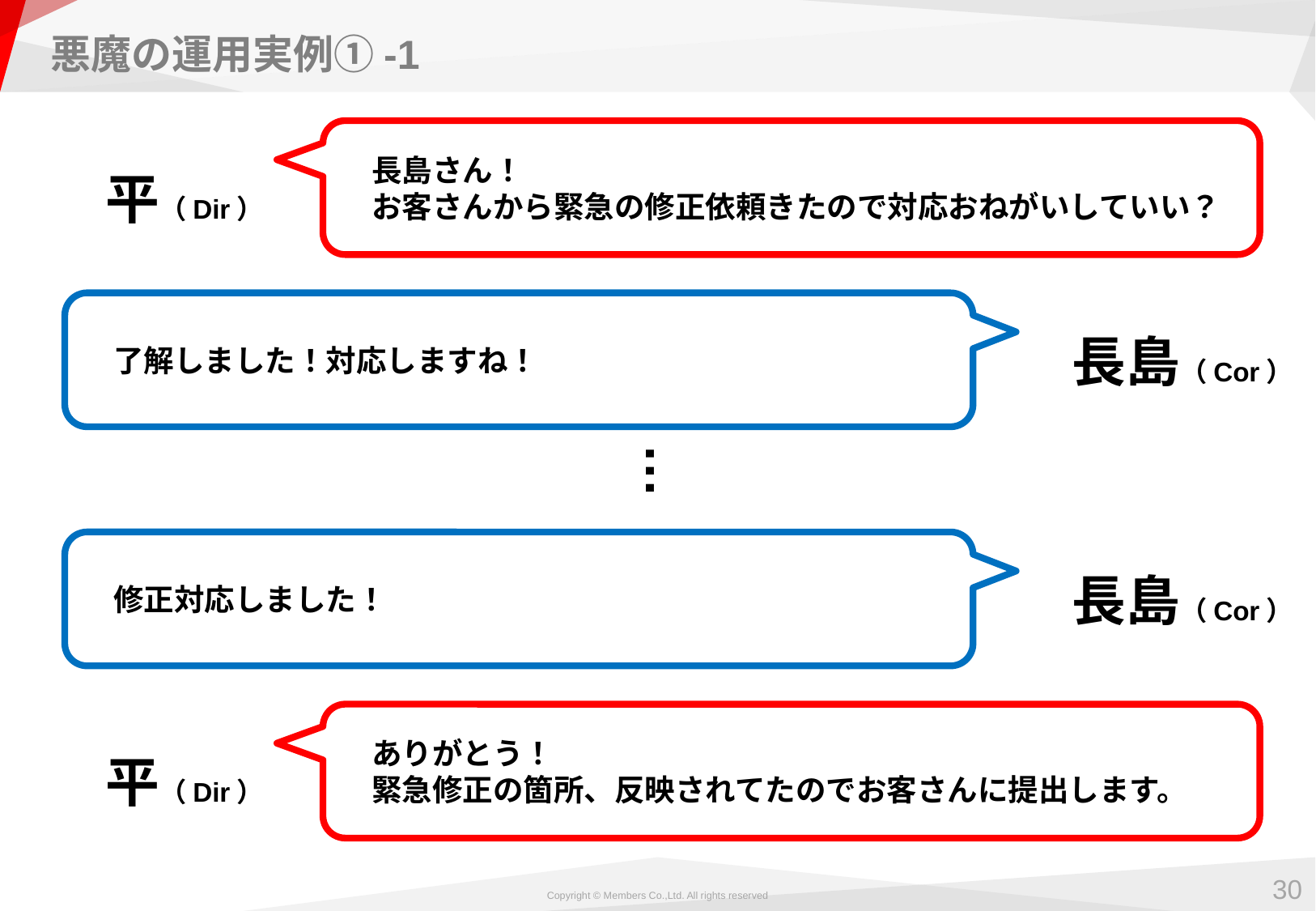

# 悪魔の運用実例①-1
　長島さん！
　お客さんから緊急の修正依頼きたので対応おねがいしていい？
平（Dir）
　了解しました！対応しますね！
 長島（Cor）
 …
　修正対応しました！
 長島（Cor）
　ありがとう！
　緊急修正の箇所、反映されてたのでお客さんに提出します。
平（Dir）